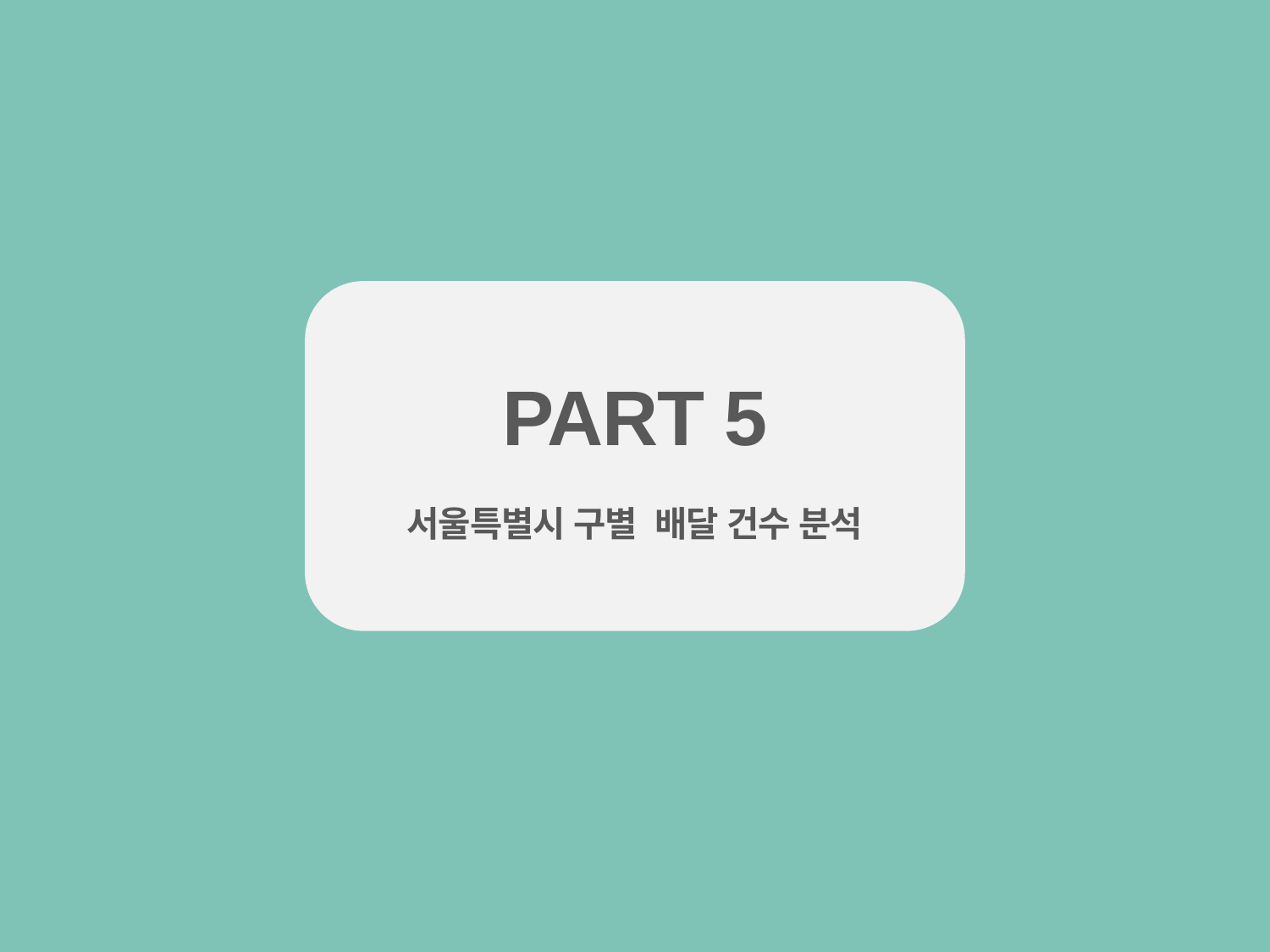

PART 5

서울특별시 구별  배달 건수 분석